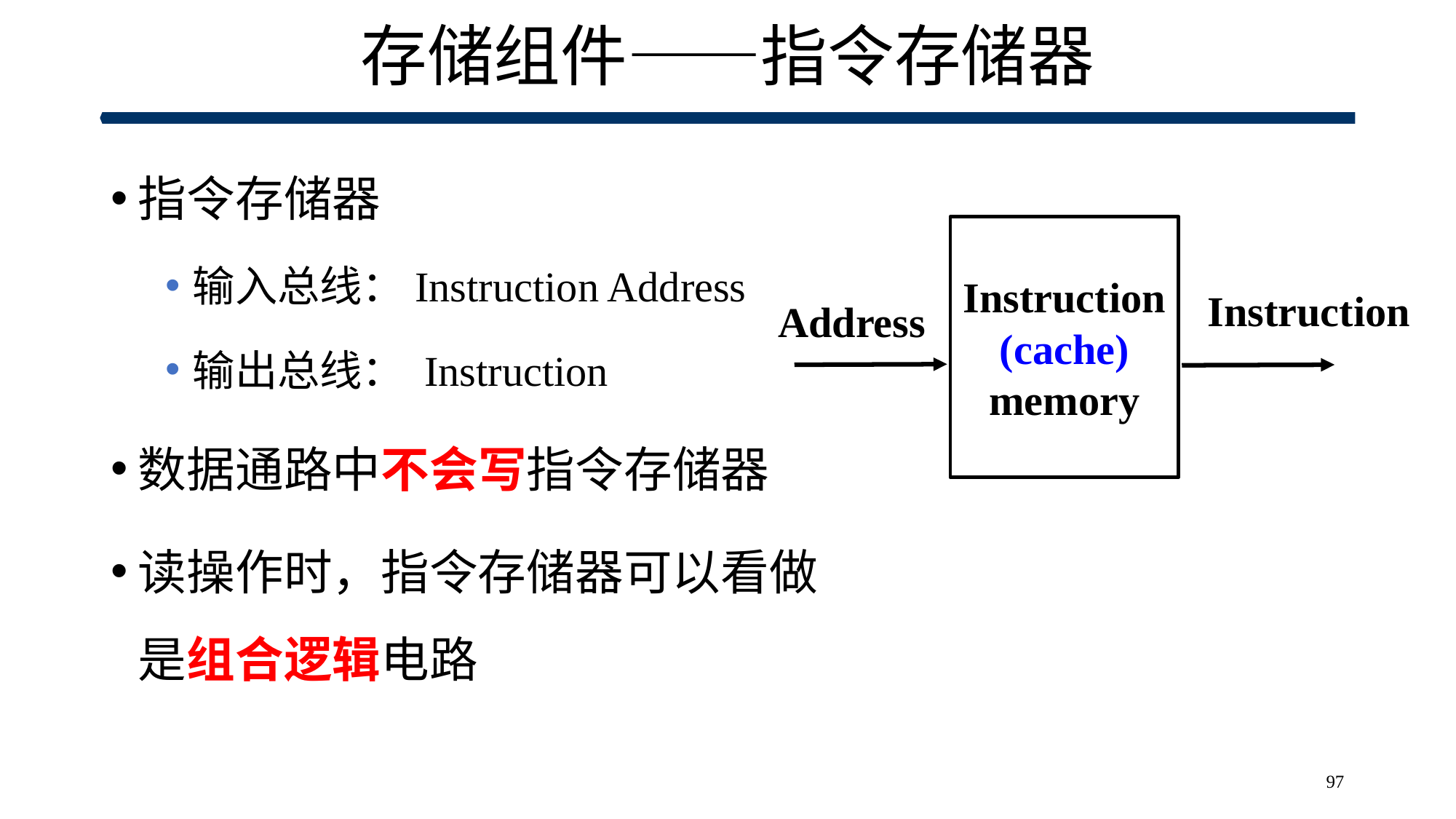

# 存储组件——指令存储器
指令存储器
输入总线：Instruction Address
输出总线： Instruction
数据通路中不会写指令存储器
读操作时，指令存储器可以看做是组合逻辑电路
Instruction
(cache)
memory
Instruction
Address
97